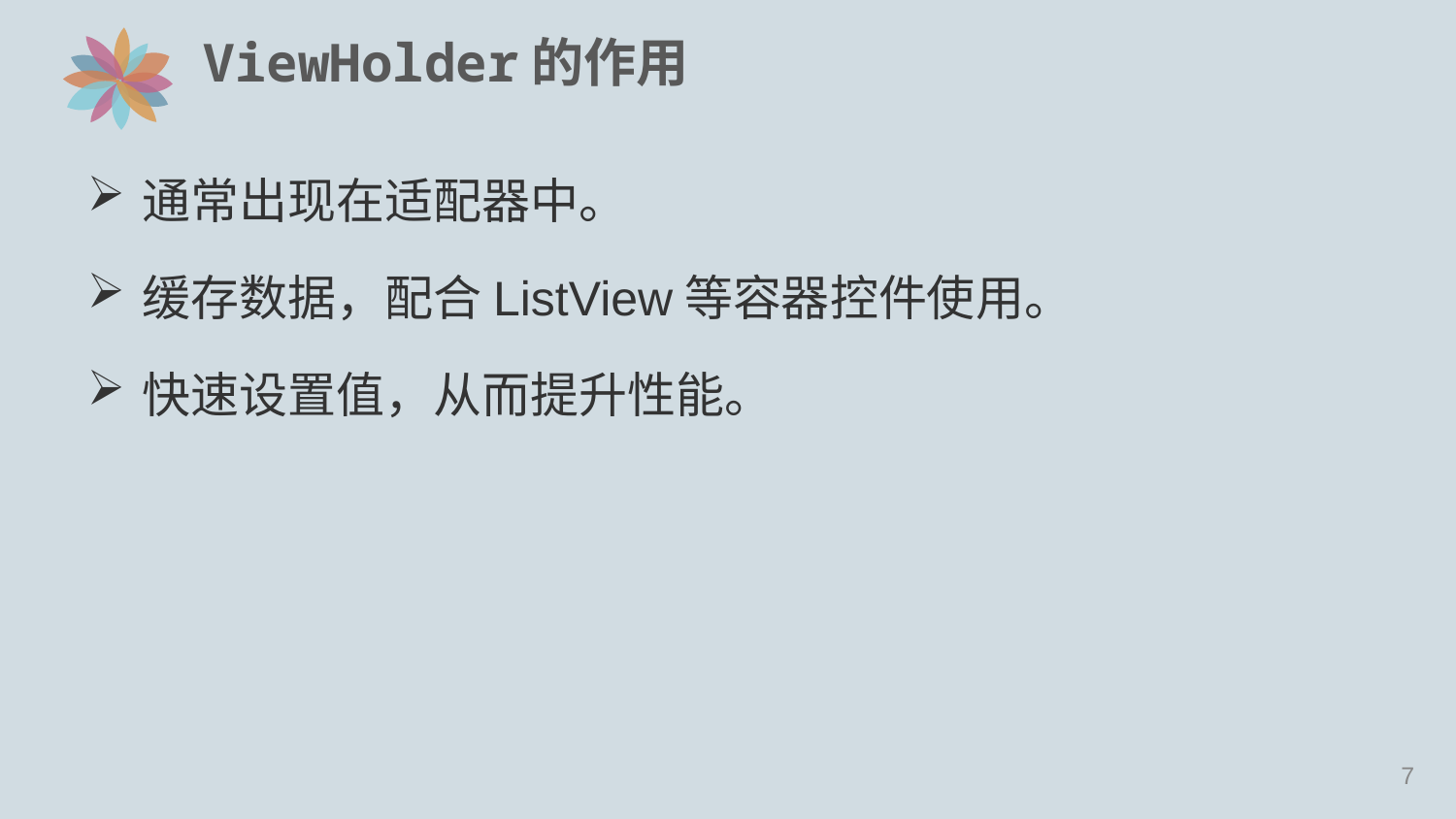

# ViewHolder的作用
通常出现在适配器中。
缓存数据，配合ListView等容器控件使用。
快速设置值，从而提升性能。

7